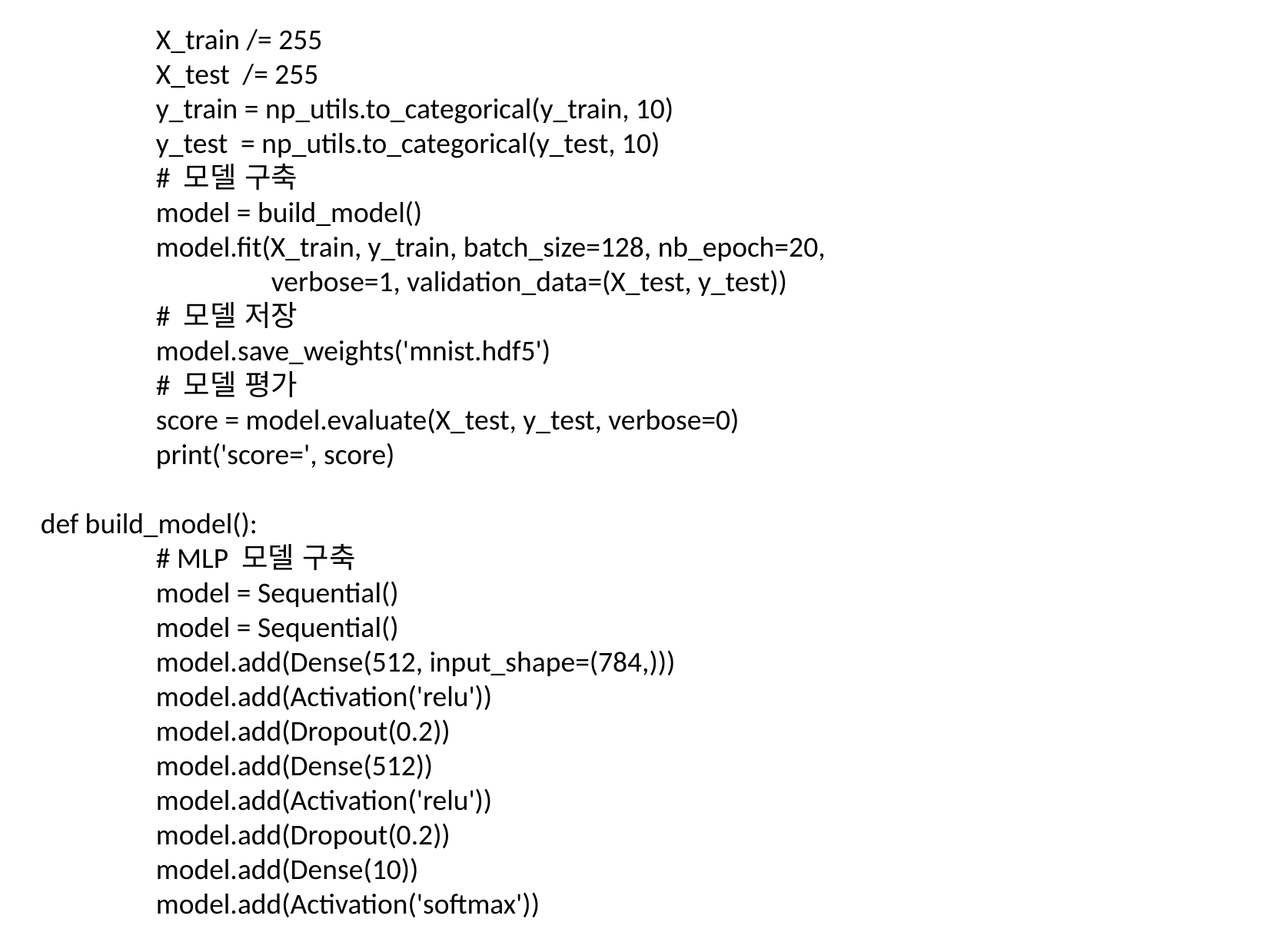

X_train /= 255
	X_test  /= 255
	y_train = np_utils.to_categorical(y_train, 10)
	y_test  = np_utils.to_categorical(y_test, 10)
	# 모델 구축
	model = build_model()
	model.fit(X_train, y_train, batch_size=128, nb_epoch=20,
		verbose=1, validation_data=(X_test, y_test))
	# 모델 저장
	model.save_weights('mnist.hdf5')
	# 모델 평가
	score = model.evaluate(X_test, y_test, verbose=0)
	print('score=', score)

def build_model():
	# MLP 모델 구축
	model = Sequential()
	model = Sequential()
	model.add(Dense(512, input_shape=(784,)))
	model.add(Activation('relu'))
	model.add(Dropout(0.2))
	model.add(Dense(512))
	model.add(Activation('relu'))
	model.add(Dropout(0.2))
	model.add(Dense(10))
	model.add(Activation('softmax'))